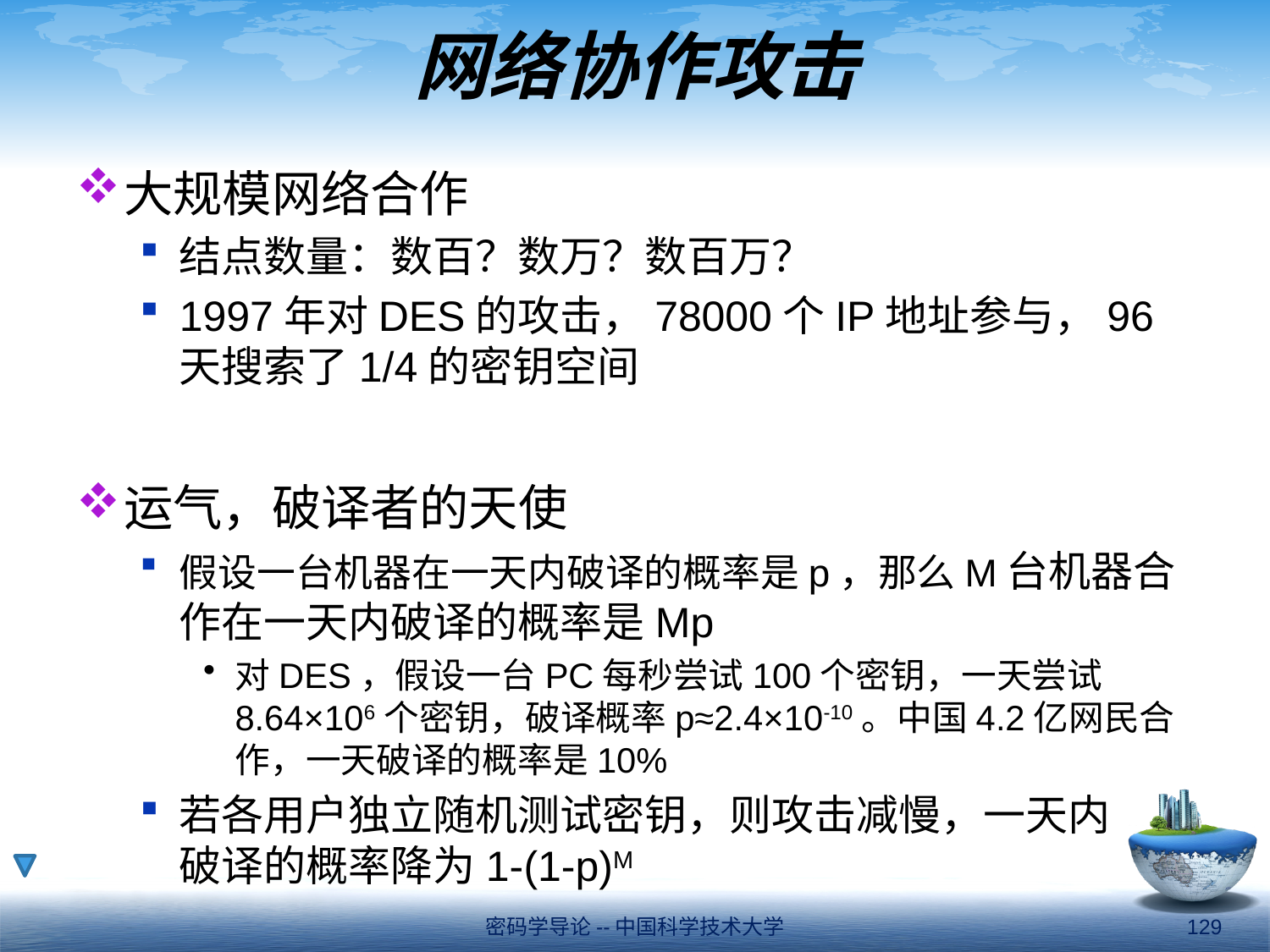

# 网络协作攻击
大规模网络合作
结点数量：数百？数万？数百万？
1997年对DES的攻击，78000个IP地址参与，96天搜索了1/4的密钥空间

运气，破译者的天使
假设一台机器在一天内破译的概率是p，那么M台机器合作在一天内破译的概率是Mp
对DES，假设一台PC每秒尝试100个密钥，一天尝试8.64×106个密钥，破译概率p≈2.4×10-10。中国4.2亿网民合作，一天破译的概率是10%
若各用户独立随机测试密钥，则攻击减慢，一天内
破译的概率降为1-(1-p)M

密码学导论--中国科学技术大学
129